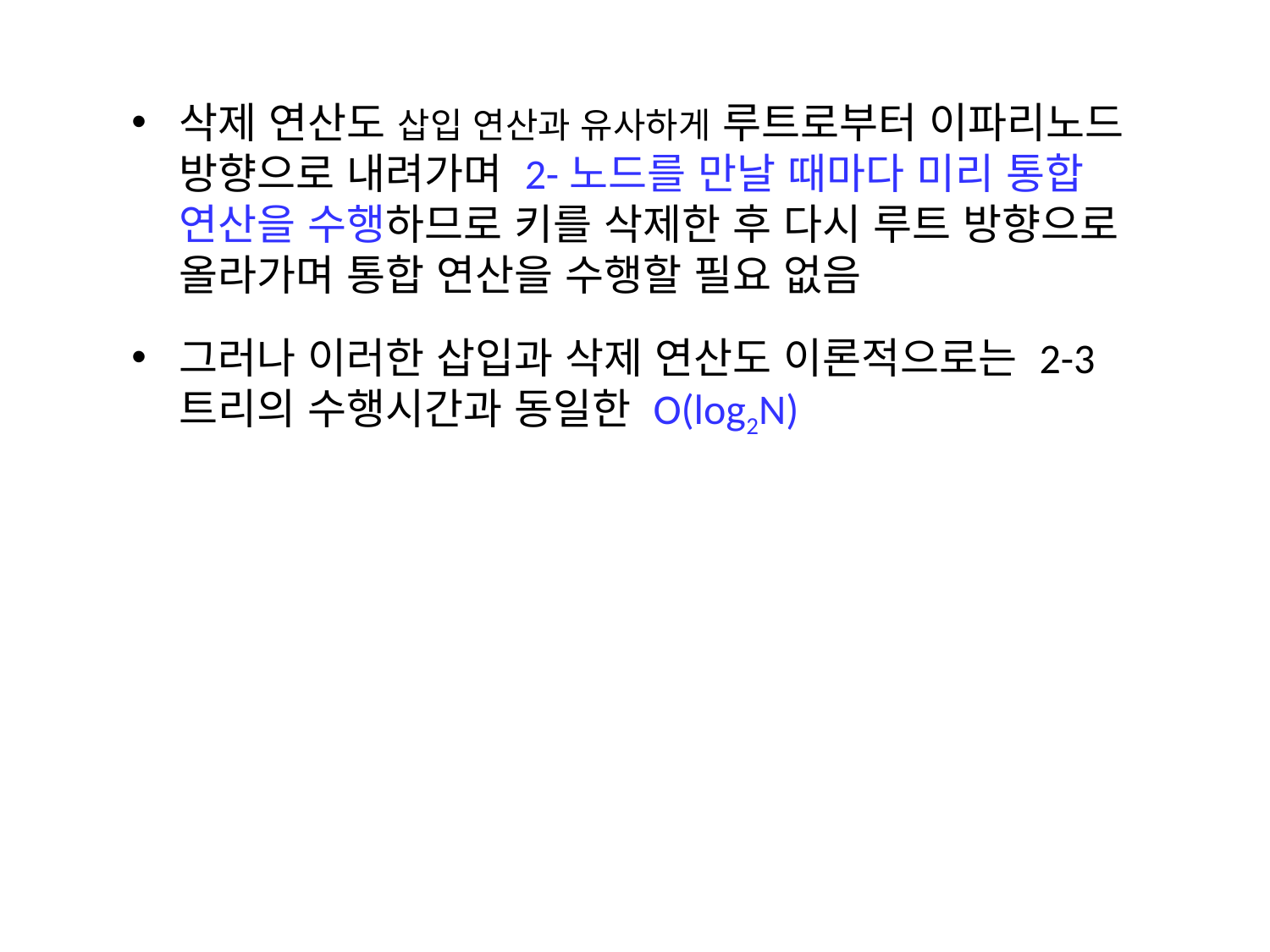

삭제 연산도 삽입 연산과 유사하게 루트로부터 이파리노드 방향으로 내려가며 2-노드를 만날 때마다 미리 통합 연산을 수행하므로 키를 삭제한 후 다시 루트 방향으로 올라가며 통합 연산을 수행할 필요 없음
그러나 이러한 삽입과 삭제 연산도 이론적으로는 2-3트리의 수행시간과 동일한 O(log2N)